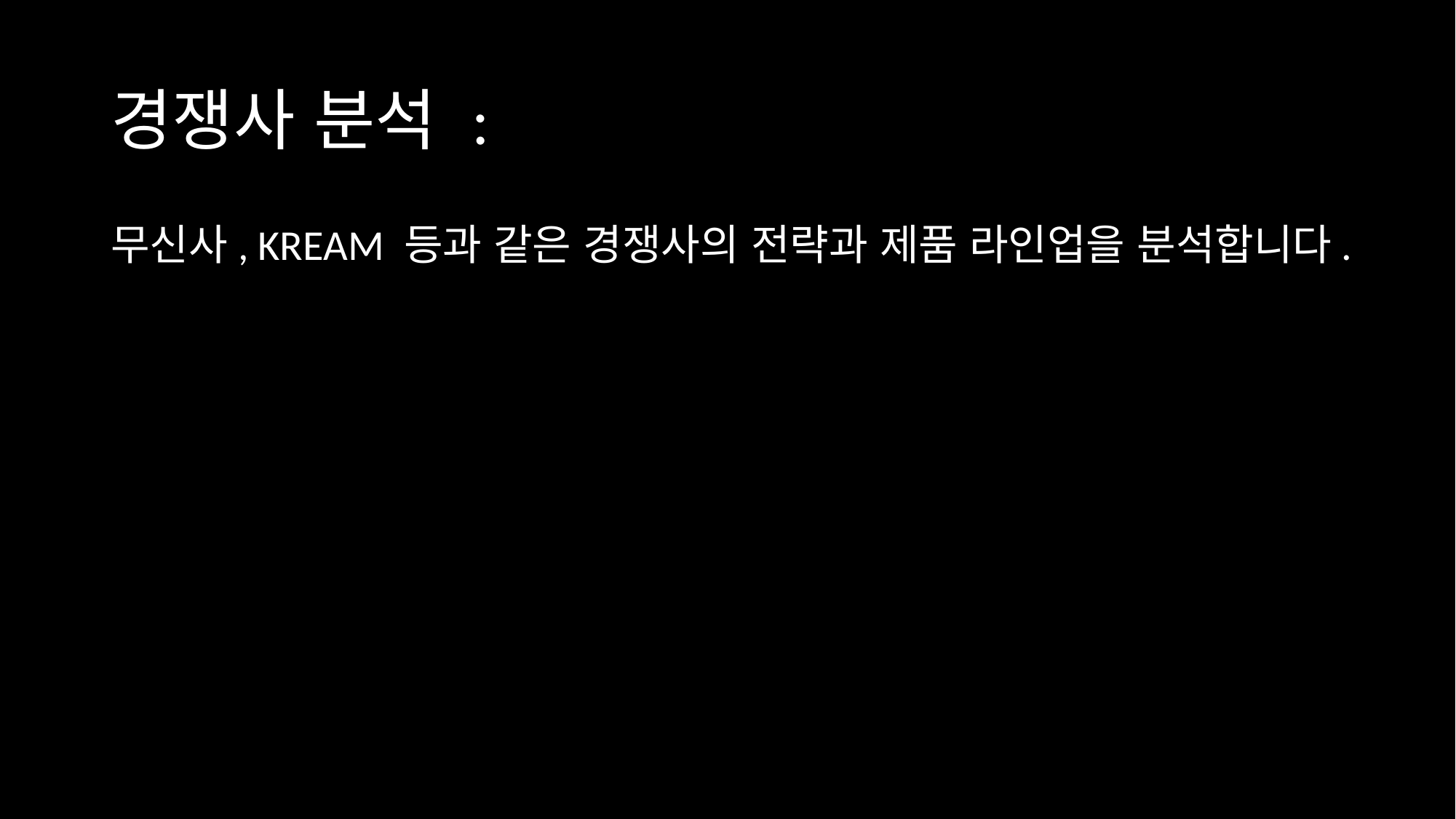

# 경쟁사 분석 :
무신사, KREAM 등과 같은 경쟁사의 전략과 제품 라인업을 분석합니다.